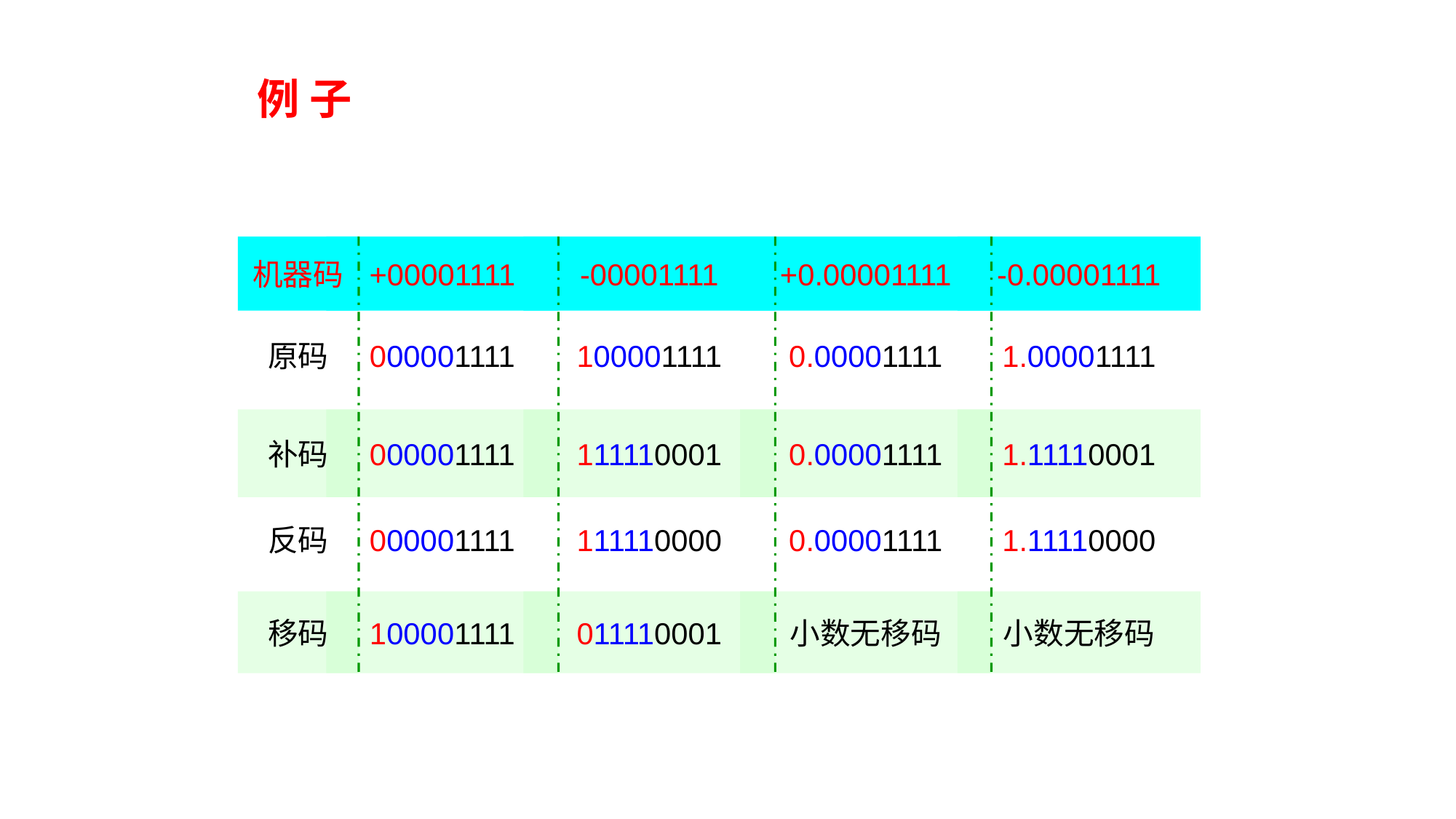

# 例 子

机器码
+00001111
-00001111
+0.00001111
-0.00001111
原码
000001111
100001111
0.00001111
1.00001111
补码
000001111
111110001
0.00001111
1.11110001
反码
000001111
111110000
0.00001111
1.11110000
移码
100001111
011110001
小数无移码
小数无移码